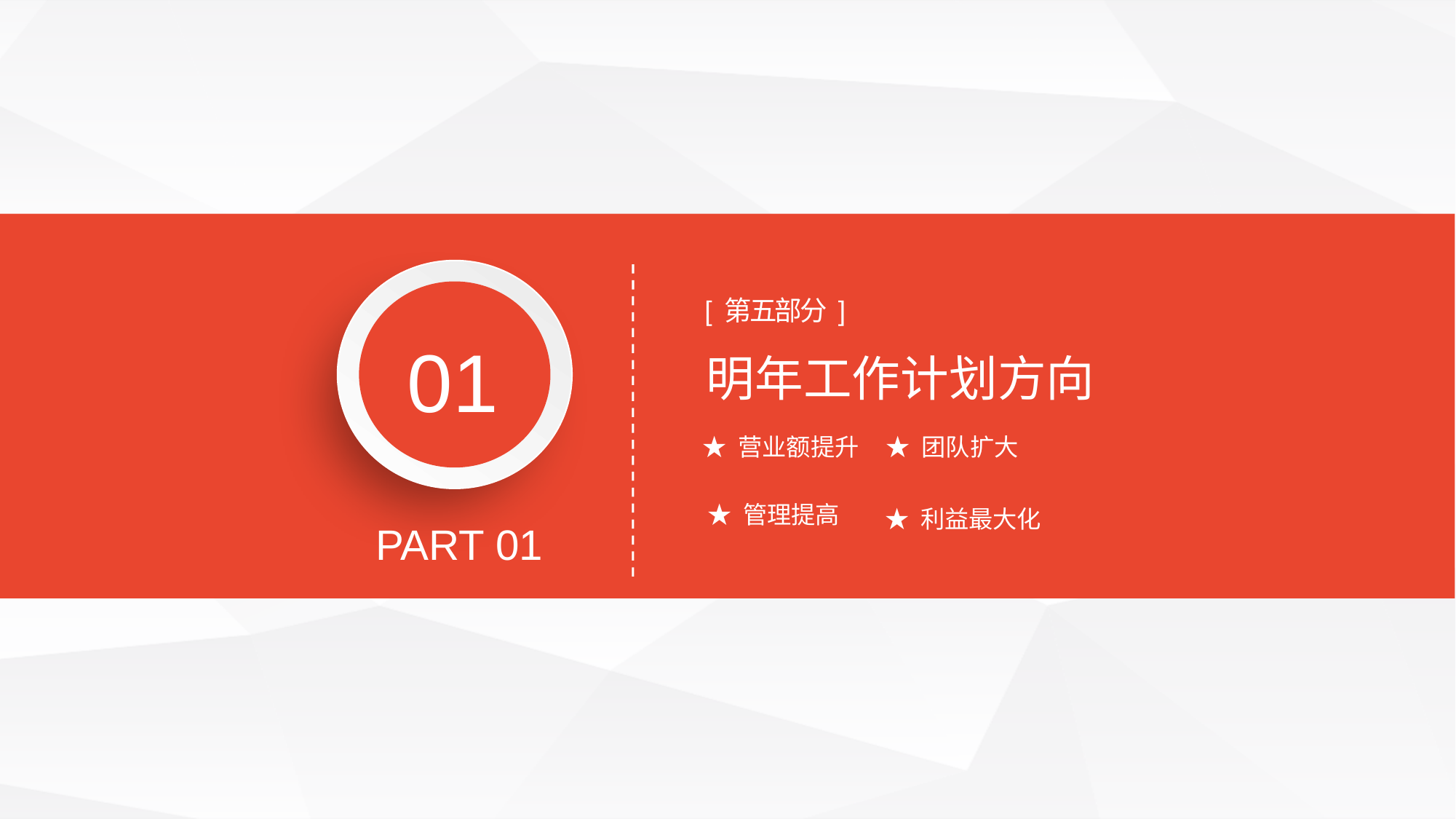

01
[ 第五部分 ]
明年工作计划方向
★ 营业额提升
★ 团队扩大
★ 管理提高
★ 利益最大化
PART 01